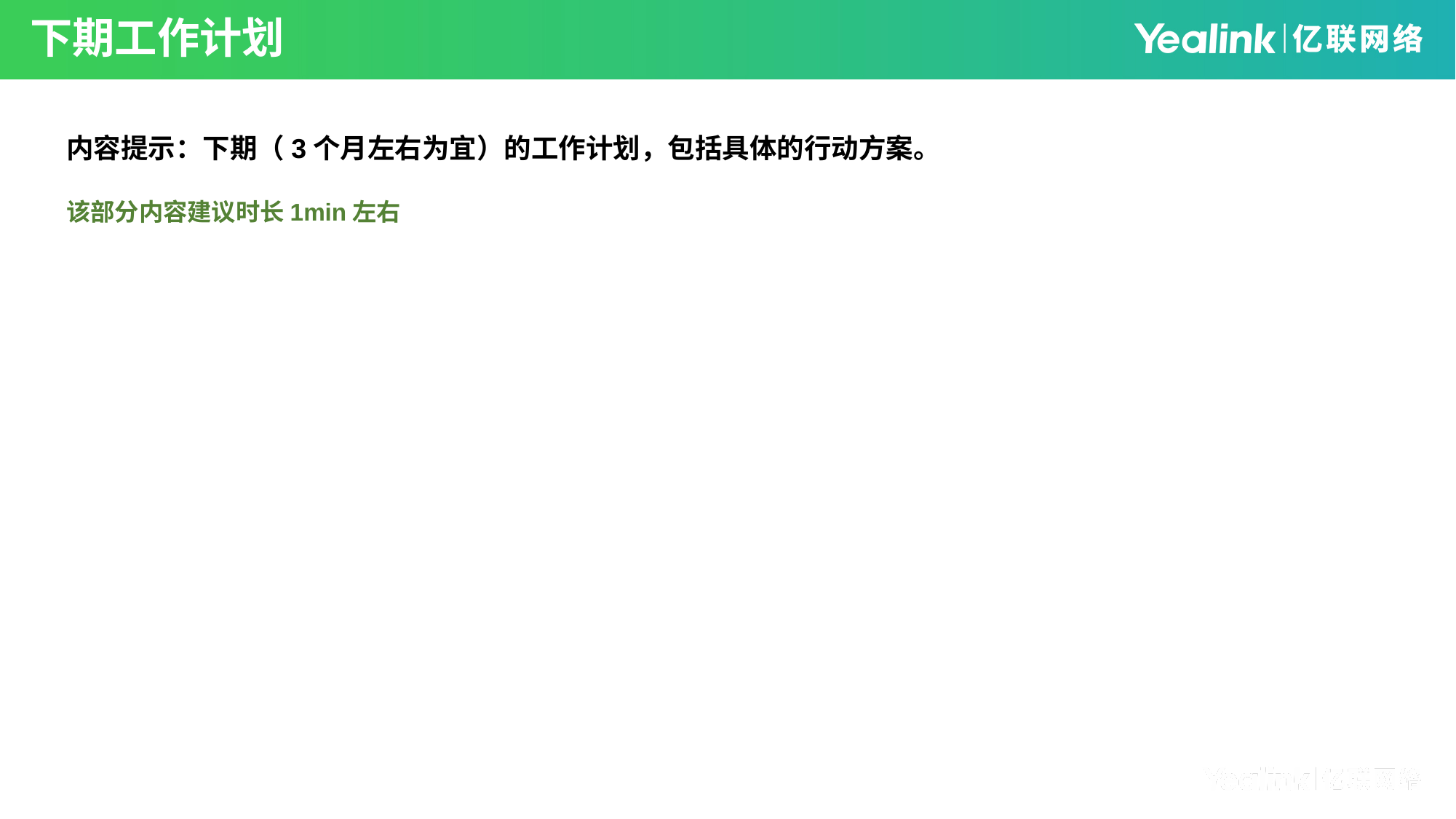

下期工作计划
内容提示：下期（3个月左右为宜）的工作计划，包括具体的行动方案。

该部分内容建议时长1min左右
云+端，极致视讯